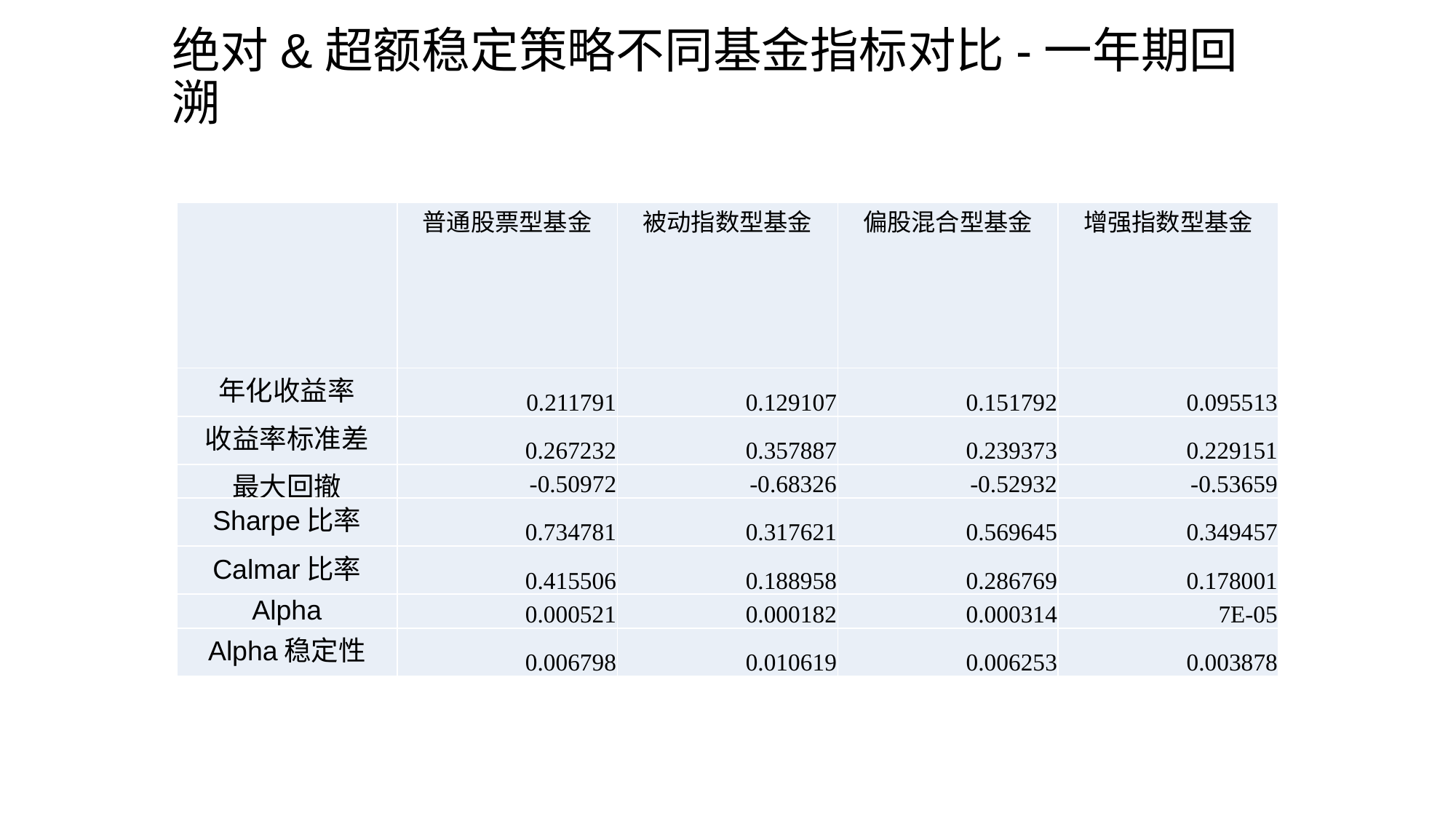

# 绝对&超额稳定策略不同基金指标对比-一年期回溯
|  | 普通股票型基金 | 被动指数型基金 | 偏股混合型基金 | 增强指数型基金 |
| --- | --- | --- | --- | --- |
| 年化收益率 | 0.211791 | 0.129107 | 0.151792 | 0.095513 |
| 收益率标准差 | 0.267232 | 0.357887 | 0.239373 | 0.229151 |
| 最大回撤 | -0.50972 | -0.68326 | -0.52932 | -0.53659 |
| Sharpe比率 | 0.734781 | 0.317621 | 0.569645 | 0.349457 |
| Calmar比率 | 0.415506 | 0.188958 | 0.286769 | 0.178001 |
| Alpha | 0.000521 | 0.000182 | 0.000314 | 7E-05 |
| Alpha稳定性 | 0.006798 | 0.010619 | 0.006253 | 0.003878 |